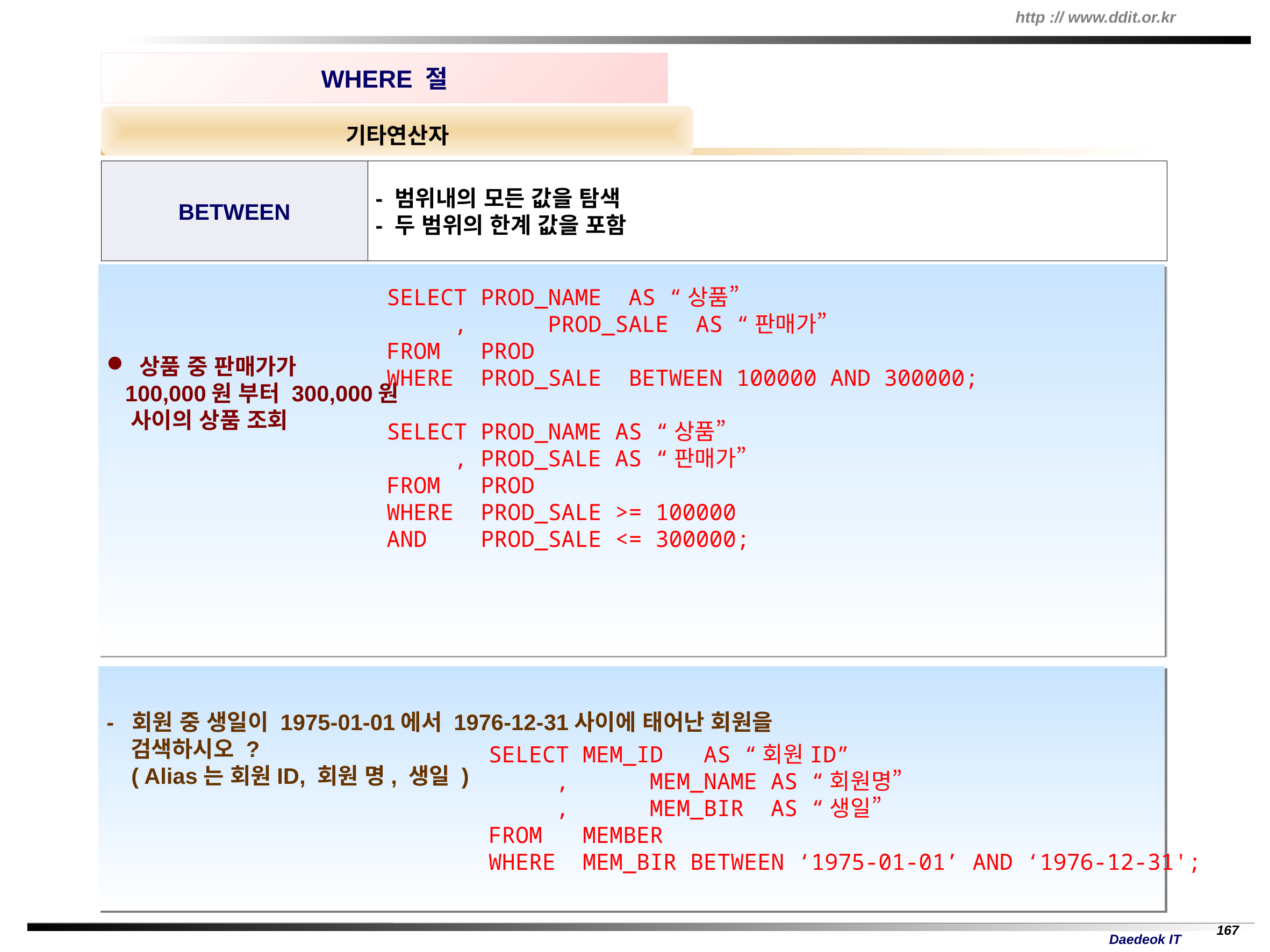

WHERE 절
기타연산자

BETWEEN
- 범위내의 모든 값을 탐색
- 두 범위의 한계 값을 포함

 상품 중 판매가가
   100,000원 부터 300,000원
   사이의 상품 조회

SELECT PROD_NAME  AS “상품”
     ,	PROD_SALE  AS “판매가”
FROM   PROD
WHERE  PROD_SALE  BETWEEN 100000 AND 300000;

SELECT PROD_NAME AS “상품”
     , PROD_SALE AS “판매가”
FROM   PROD
WHERE  PROD_SALE >= 100000
AND    PROD_SALE <= 300000;
-  회원 중 생일이 1975-01-01에서 1976-12-31사이에 태어난 회원을
   검색하시오 ?
    ( Alias는 회원ID, 회원 명, 생일 )

SELECT MEM_ID   AS “회원ID”
     ,	MEM_NAME AS “회원명”
     ,	MEM_BIR  AS “생일”
FROM   MEMBER
WHERE  MEM_BIR BETWEEN ‘1975-01-01’ AND ‘1976-12-31';